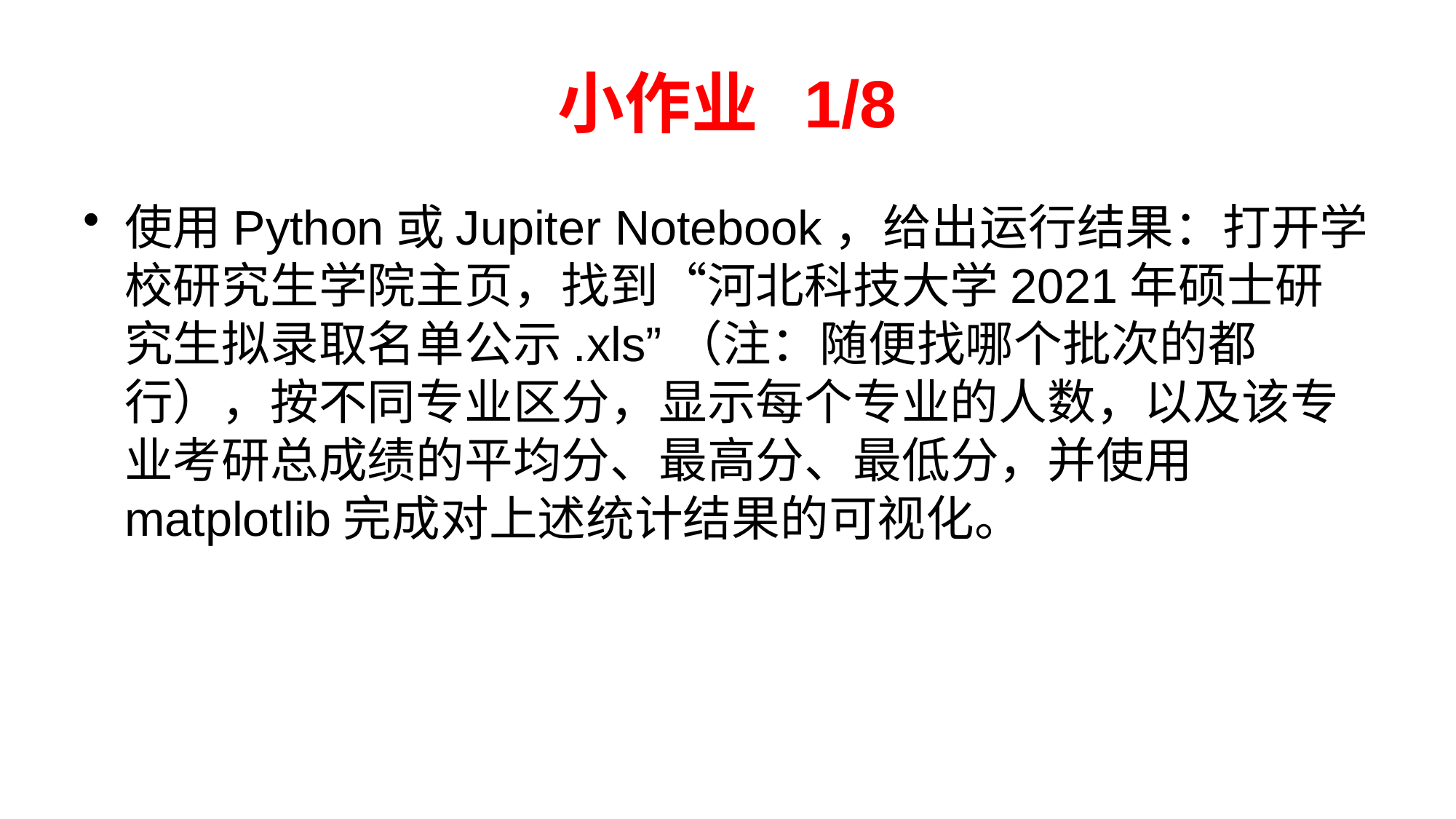

# 小作业  1/8
使用Python或Jupiter Notebook，给出运行结果：打开学校研究生学院主页，找到“河北科技大学2021年硕士研究生拟录取名单公示.xls”（注：随便找哪个批次的都行），按不同专业区分，显示每个专业的人数，以及该专业考研总成绩的平均分、最高分、最低分，并使用matplotlib完成对上述统计结果的可视化。